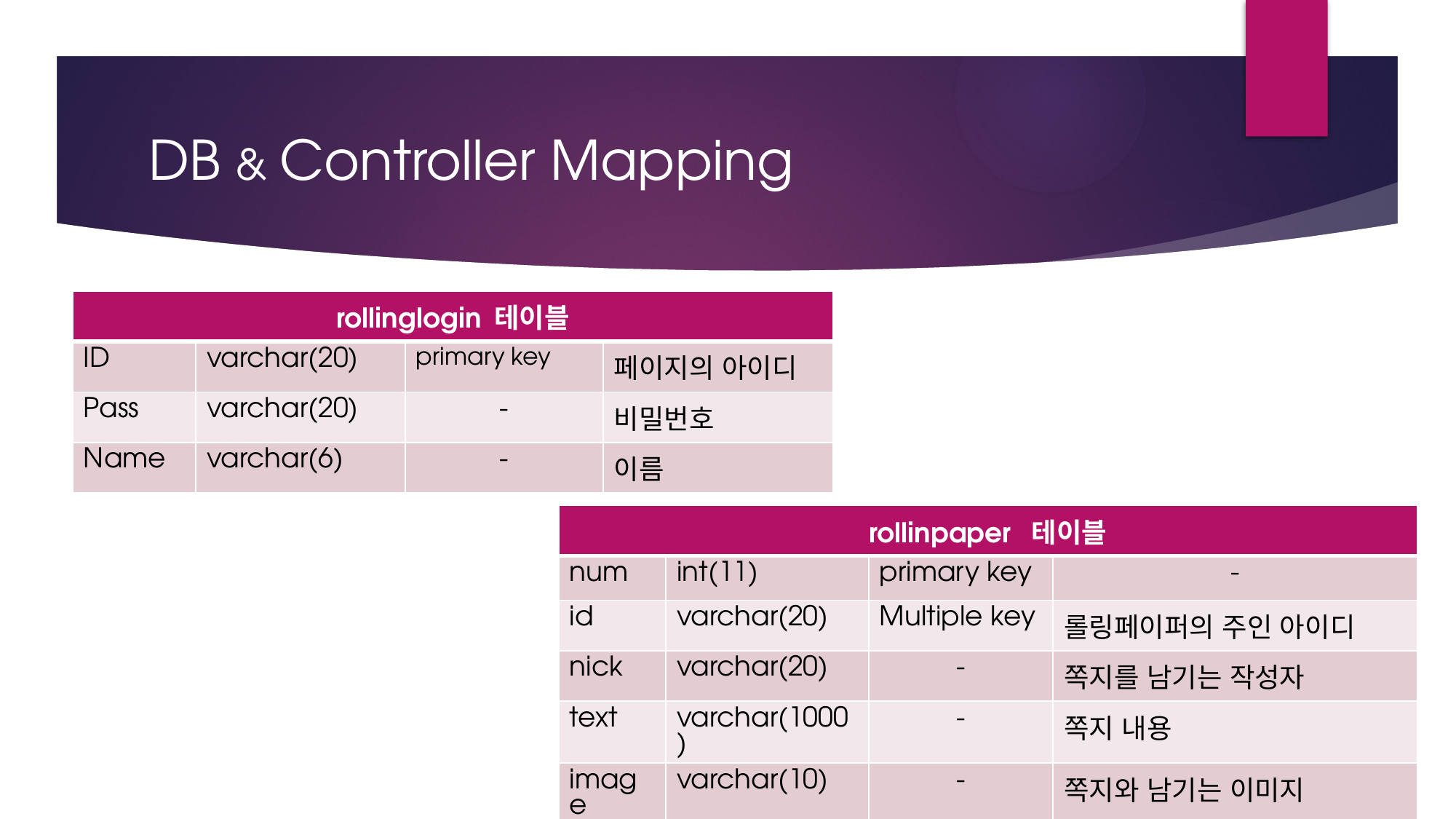

# DB & Controller Mapping
| rollinglogin 테이블 |  |  |  |
| --- | --- | --- | --- |
| ID | varchar(20) | primary key | 페이지의 아이디 |
| Pass | varchar(20) | - | 비밀번호 |
| Name | varchar(6) | - | 이름 |
| rollinpaper 테이블 |  |  |  |
| --- | --- | --- | --- |
| num | int(11) | primary key | - |
| id | varchar(20) | Multiple key | 롤링페이퍼의 주인 아이디 |
| nick | varchar(20) | - | 쪽지를 남기는 작성자 |
| text | varchar(1000) | - | 쪽지 내용 |
| image | varchar(10) | - | 쪽지와 남기는 이미지 |